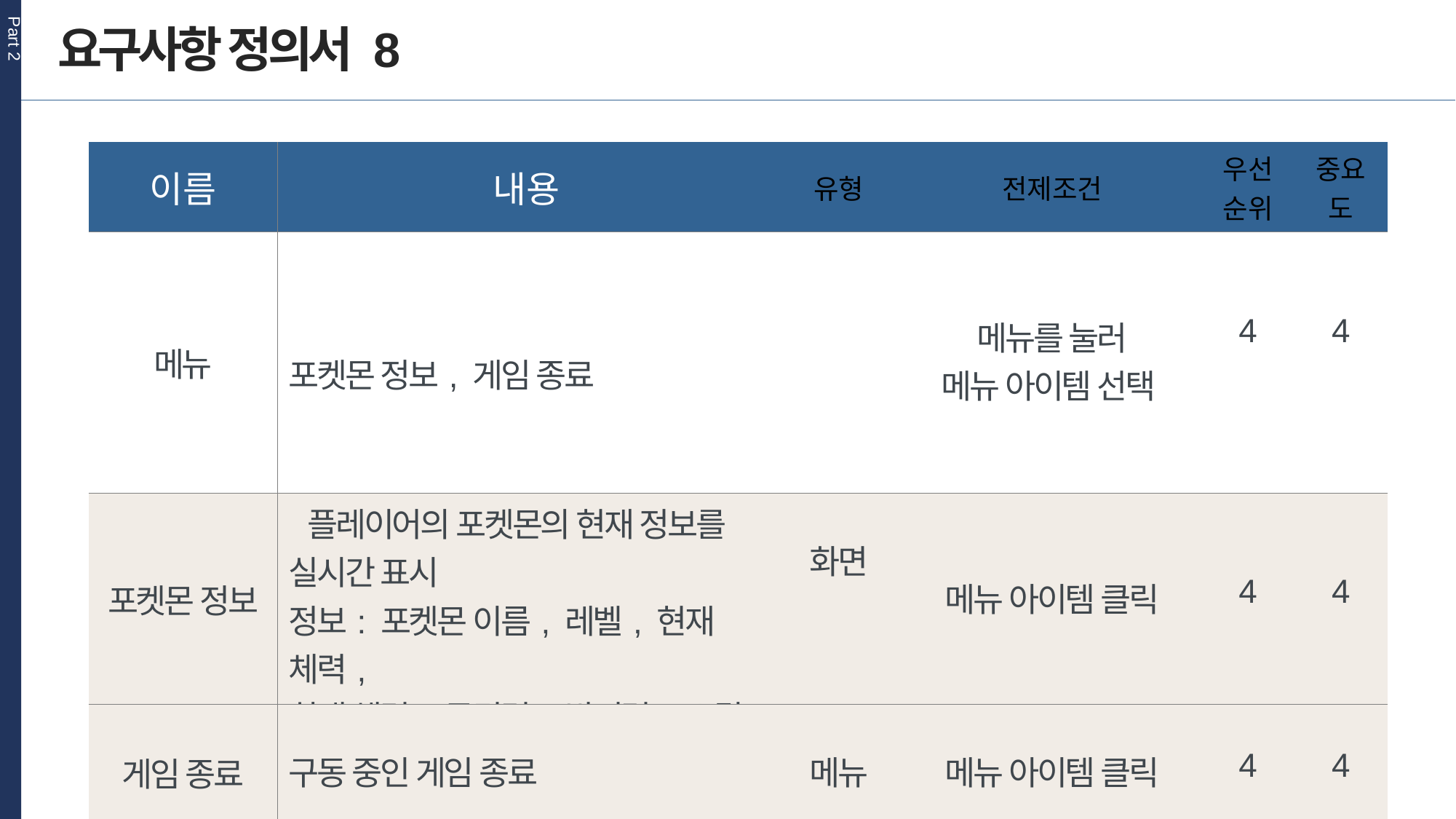

Part 2
요구사항 정의서 8
| 이름 | 내용 | 유형 | 전제조건 | 우선 순위 | 중요도 |
| --- | --- | --- | --- | --- | --- |
| 메뉴 | 포켓몬 정보, 게임 종료 |  | 메뉴를 눌러 메뉴 아이템 선택 | 4 | 4 |
| 포켓몬 정보 | 플레이어의 포켓몬의 현재 정보를 실시간 표시 정보: 포켓몬 이름, 레벨, 현재 체력, 최대 체력, 공격력, 방어력, 스킬 | 화면 | 메뉴 아이템 클릭 | 4 | 4 |
| 게임 종료 | 구동 중인 게임 종료 | 메뉴 | 메뉴 아이템 클릭 | 4 | 4 |